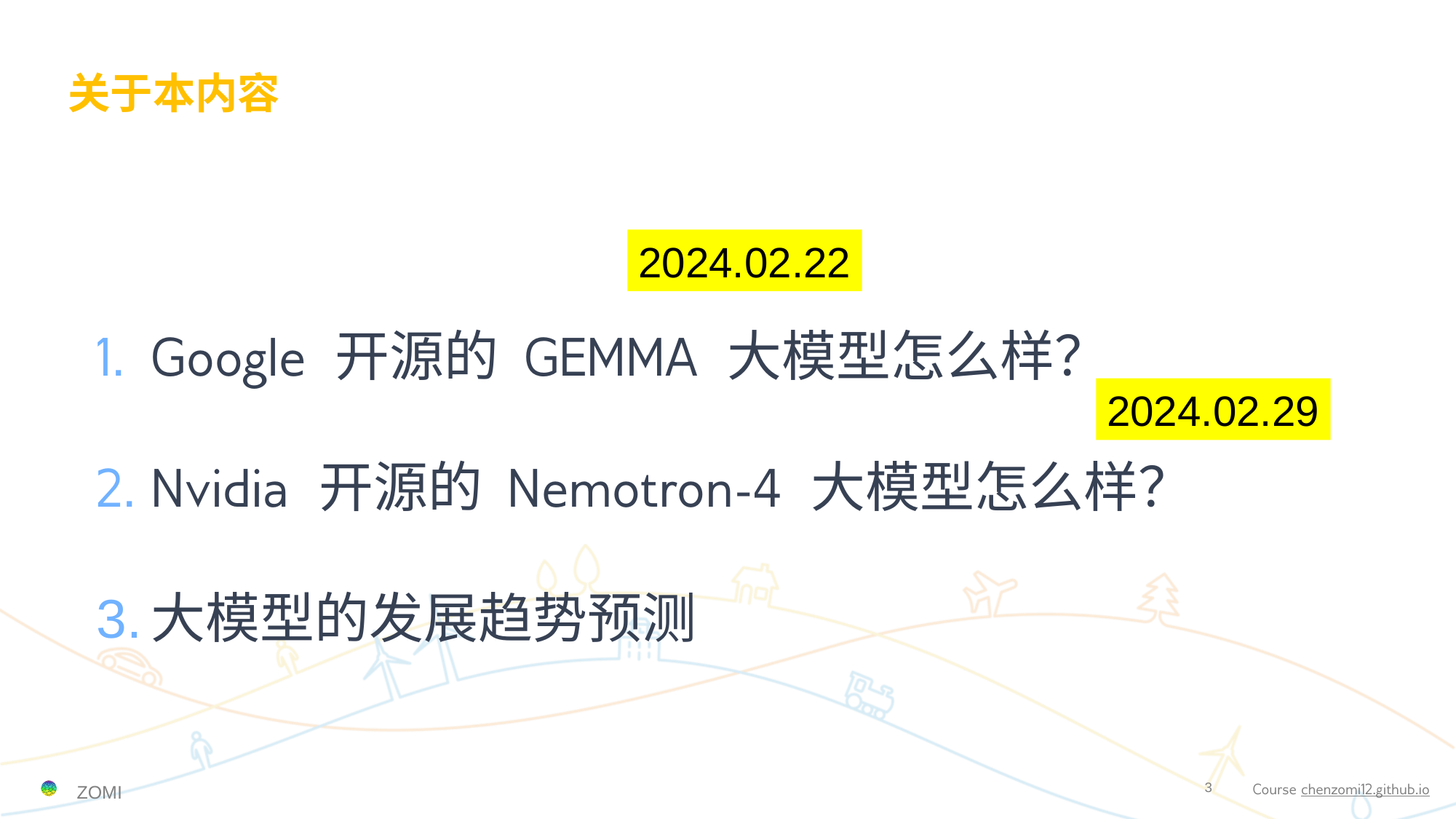

# 关于本内容
Google 开源的 GEMMA 大模型怎么样？
Nvidia 开源的 Nemotron-4 大模型怎么样？
大模型的发展趋势预测
2024.02.22
2024.02.29